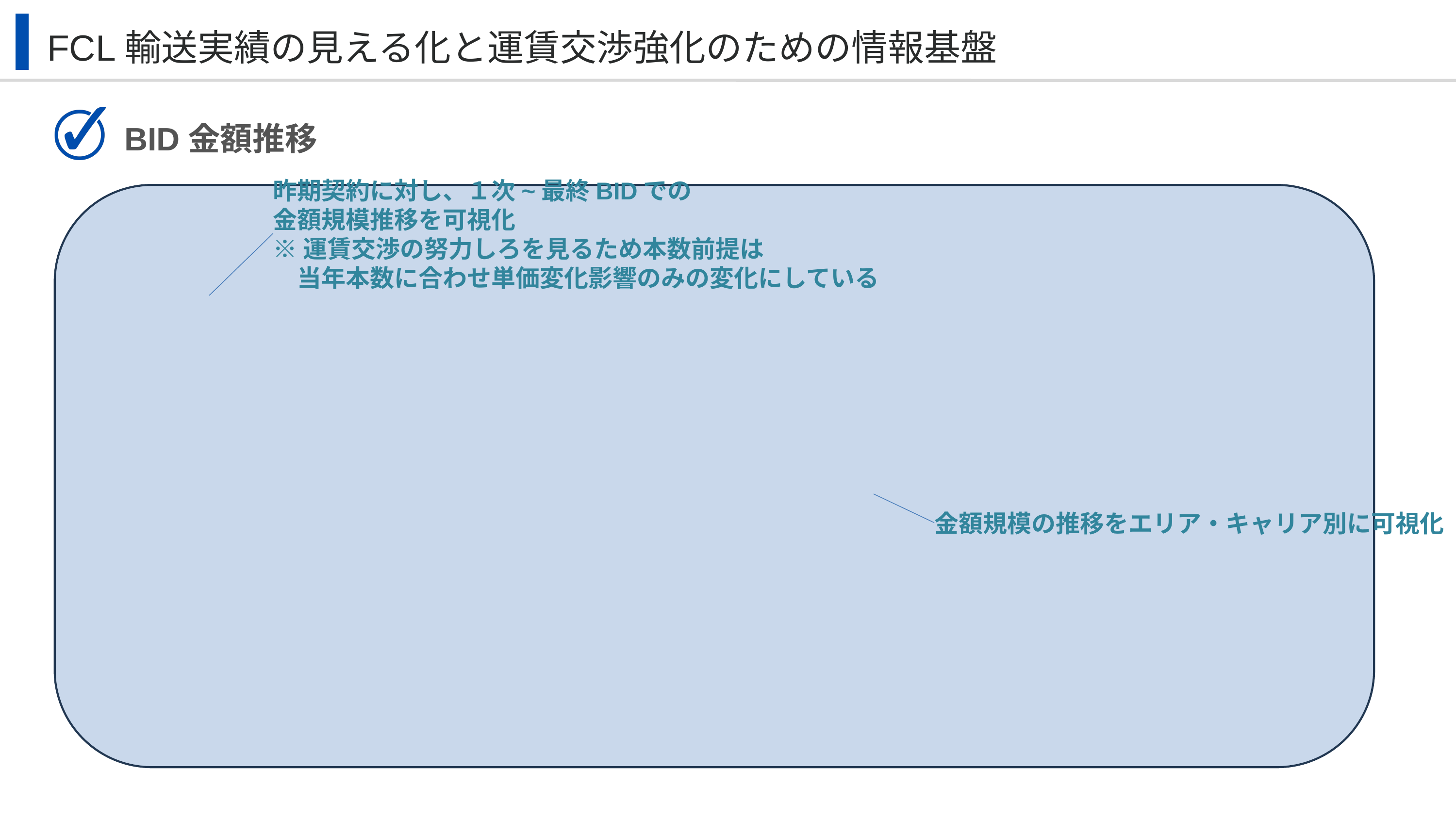

FCL輸送実績の見える化と運賃交渉強化のための情報基盤

BID金額推移
昨期契約に対し、１次~最終BIDでの
金額規模推移を可視化
※運賃交渉の努力しろを見るため本数前提は
　当年本数に合わせ単価変化影響のみの変化にしている

金額規模の推移をエリア・キャリア別に可視化